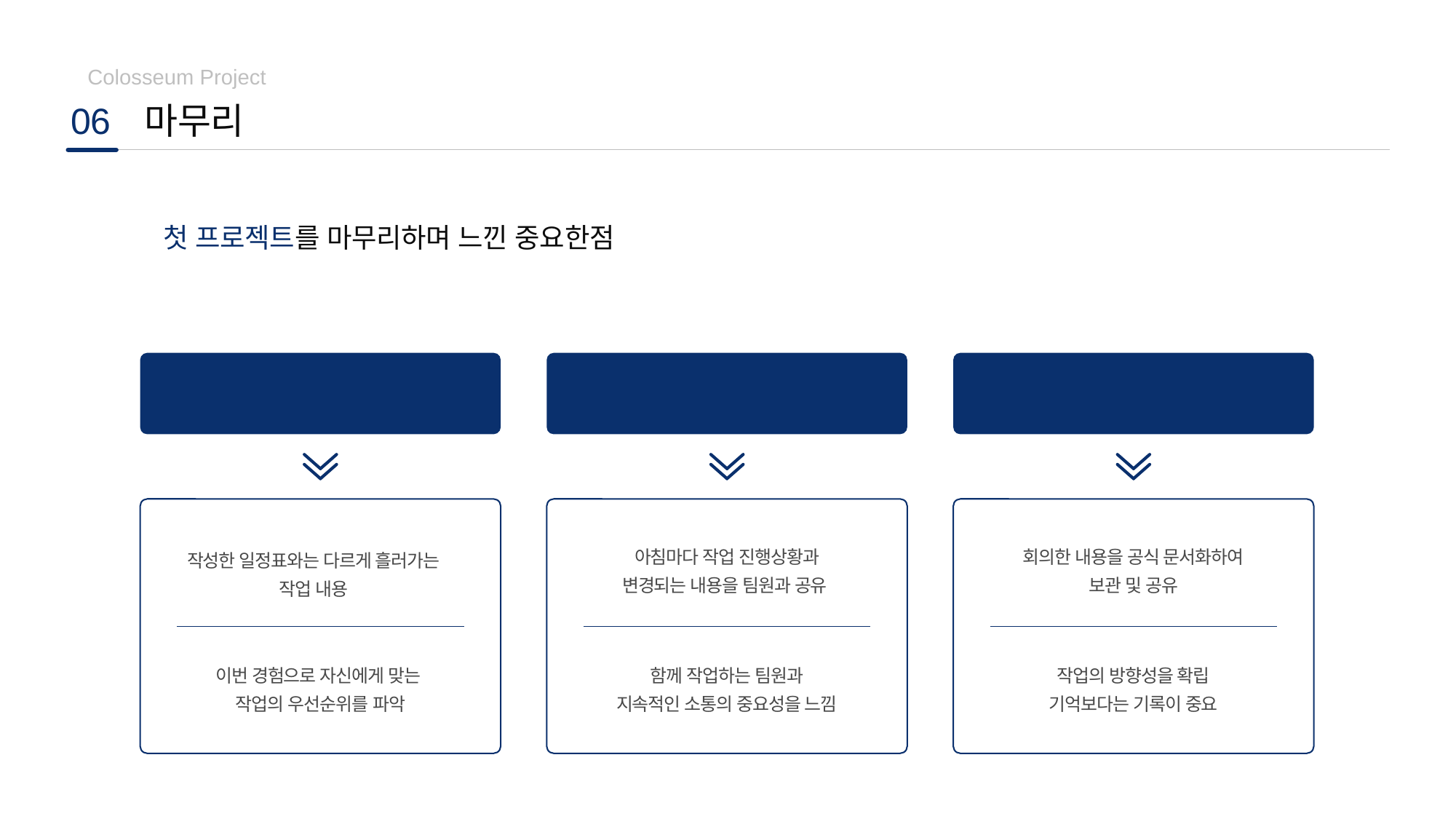

Colosseum Project
06
마무리
첫 프로젝트를 마무리하며 느낀 중요한점

우선순위
스크럼
문서화

아침마다 작업 진행상황과
변경되는 내용을 팀원과 공유
회의한 내용을 공식 문서화하여
보관 및 공유
작성한 일정표와는 다르게 흘러가는
작업 내용
이번 경험으로 자신에게 맞는
작업의 우선순위를 파악
함께 작업하는 팀원과
지속적인 소통의 중요성을 느낌
작업의 방향성을 확립
기억보다는 기록이 중요